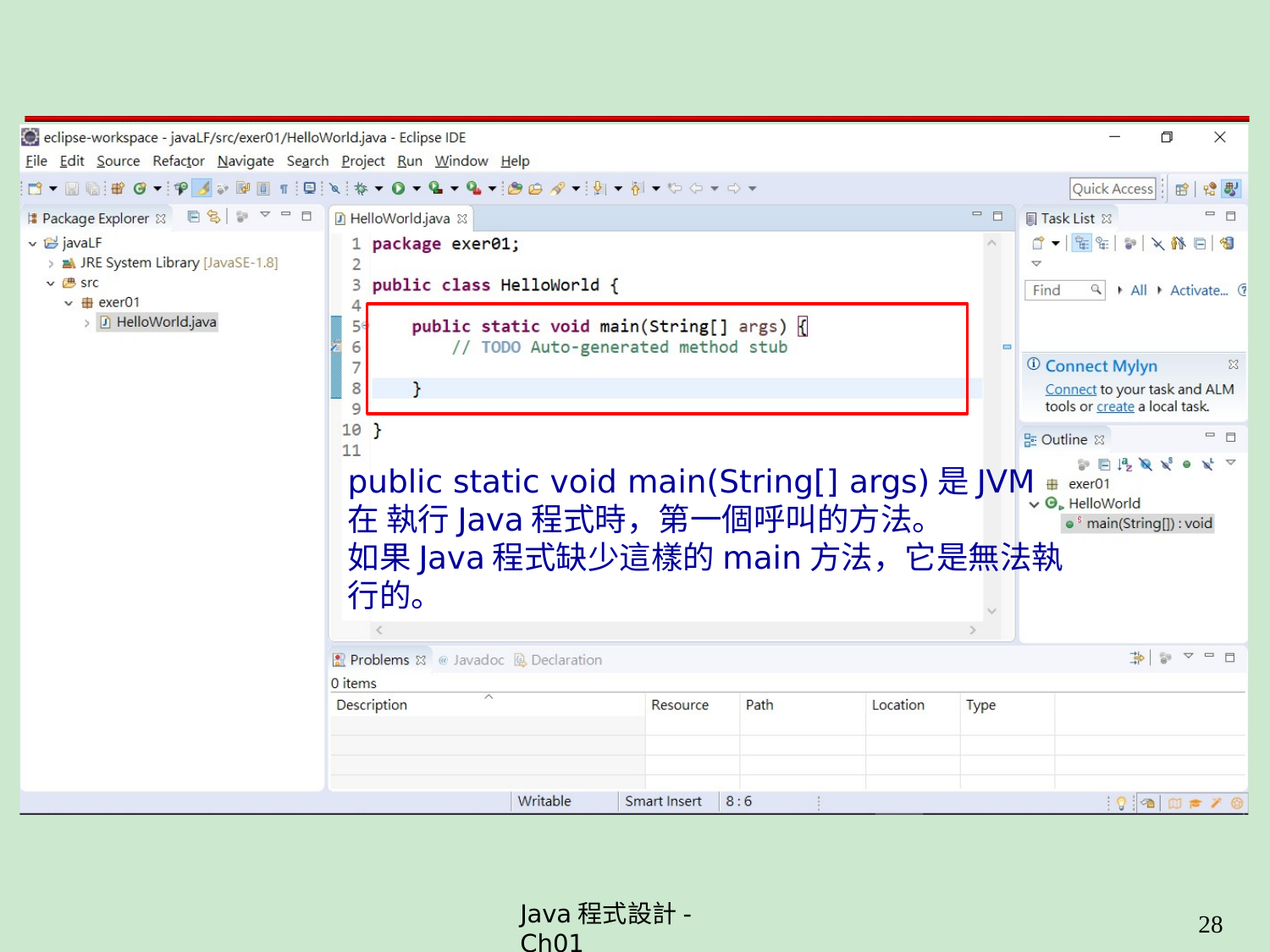

public static void main(String[] args)是JVM在 執行Java程式時，第一個呼叫的方法。
如果Java程式缺少這樣的main方法，它是無法執行的。
Java程式設計-Ch01
28